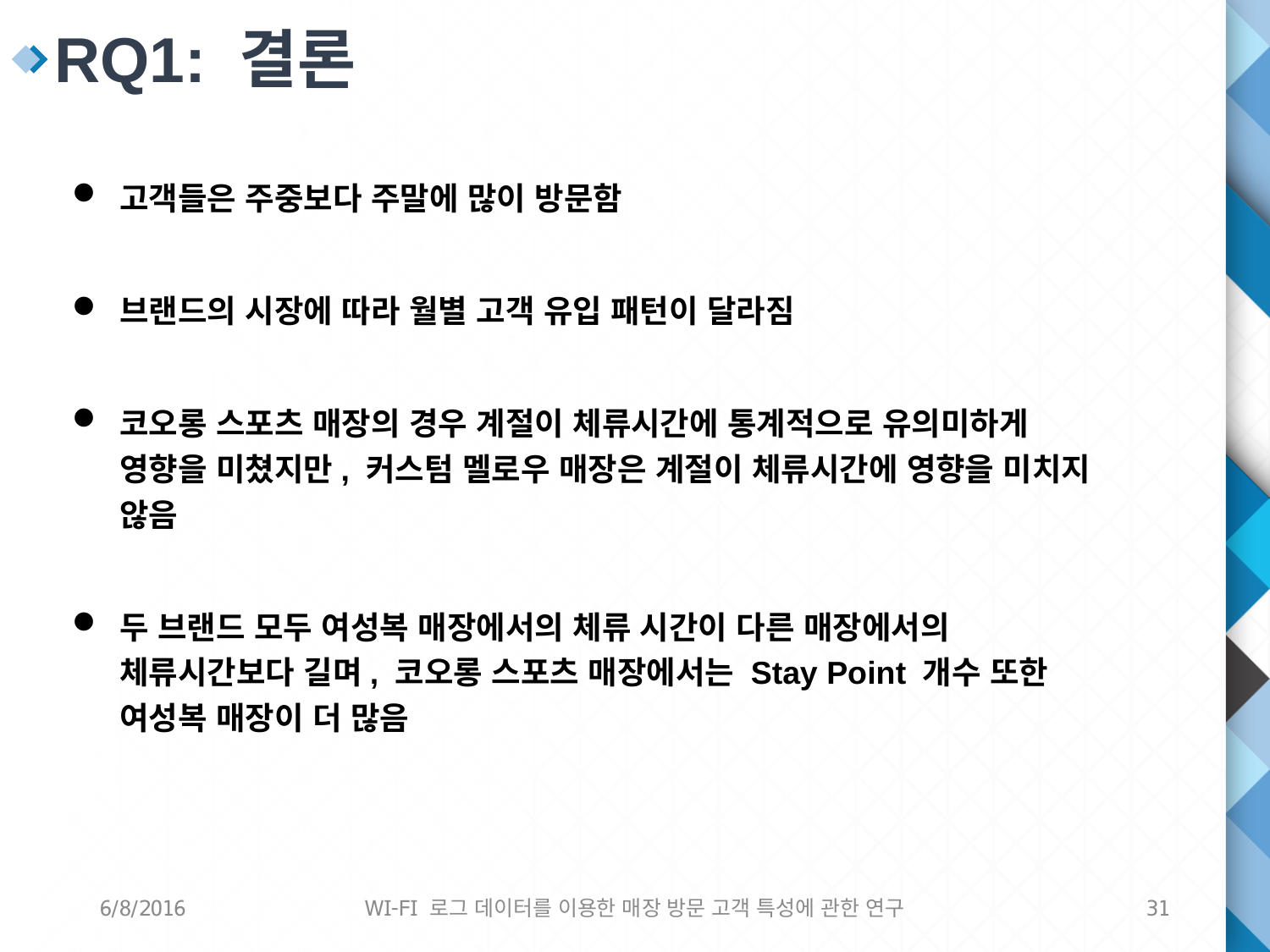

RQ1: 결론

고객들은 주중보다 주말에 많이 방문함

브랜드의 시장에 따라 월별 고객 유입 패턴이 달라짐

코오롱 스포츠 매장의 경우 계절이 체류시간에 통계적으로 유의미하게 영향을 미쳤지만, 커스텀 멜로우 매장은 계절이 체류시간에 영향을 미치지 않음

두 브랜드 모두 여성복 매장에서의 체류 시간이 다른 매장에서의 체류시간보다 길며, 코오롱 스포츠 매장에서는 Stay Point 개수 또한 여성복 매장이 더 많음

6/8/2016
WI-FI 로그 데이터를 이용한 매장 방문 고객 특성에 관한 연구
31